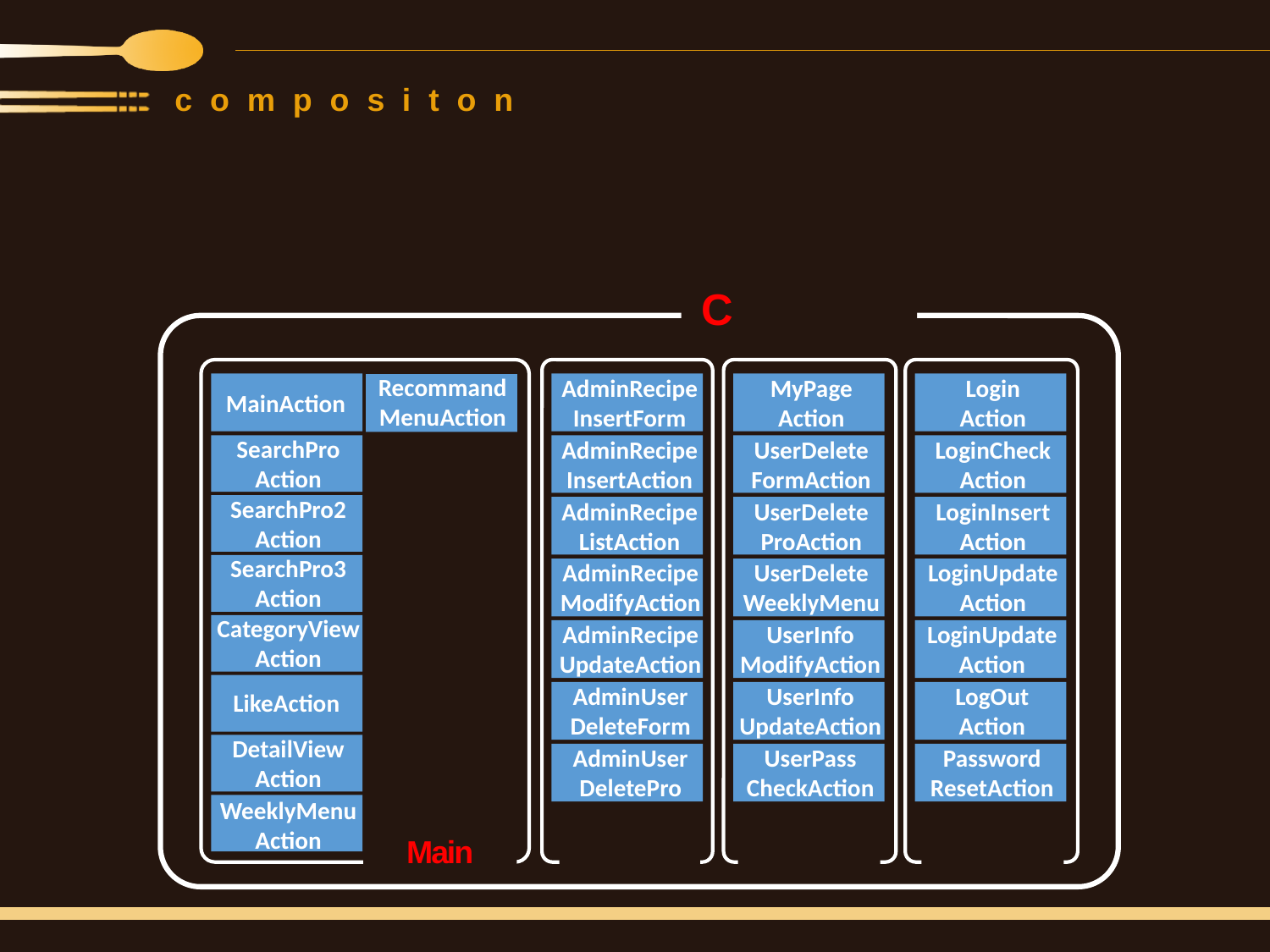

compositon
# 서비스 모델링
Controller

Admin

User

Login
Recommand
MenuAction
AdminRecipeInsertForm

MyPage
Action

Login
Action

MainAction

SearchPro
Action

AdminRecipeInsertAction

UserDelete
FormAction

LoginCheck
Action

SearchPro2
Action

AdminRecipeListAction

UserDelete
ProAction

LoginInsert
Action

SearchPro3
Action

AdminRecipeModifyAction

UserDelete
WeeklyMenu

LoginUpdate
Action

CategoryView
Action

AdminRecipeUpdateAction

UserInfo
ModifyAction

LoginUpdate
Action

AdminUser
DeleteForm

UserInfo
UpdateAction

LogOut
Action

LikeAction
DetailView
Action

AdminUser
DeletePro

UserPass
CheckAction

Password
ResetAction

WeeklyMenu
Action

Main